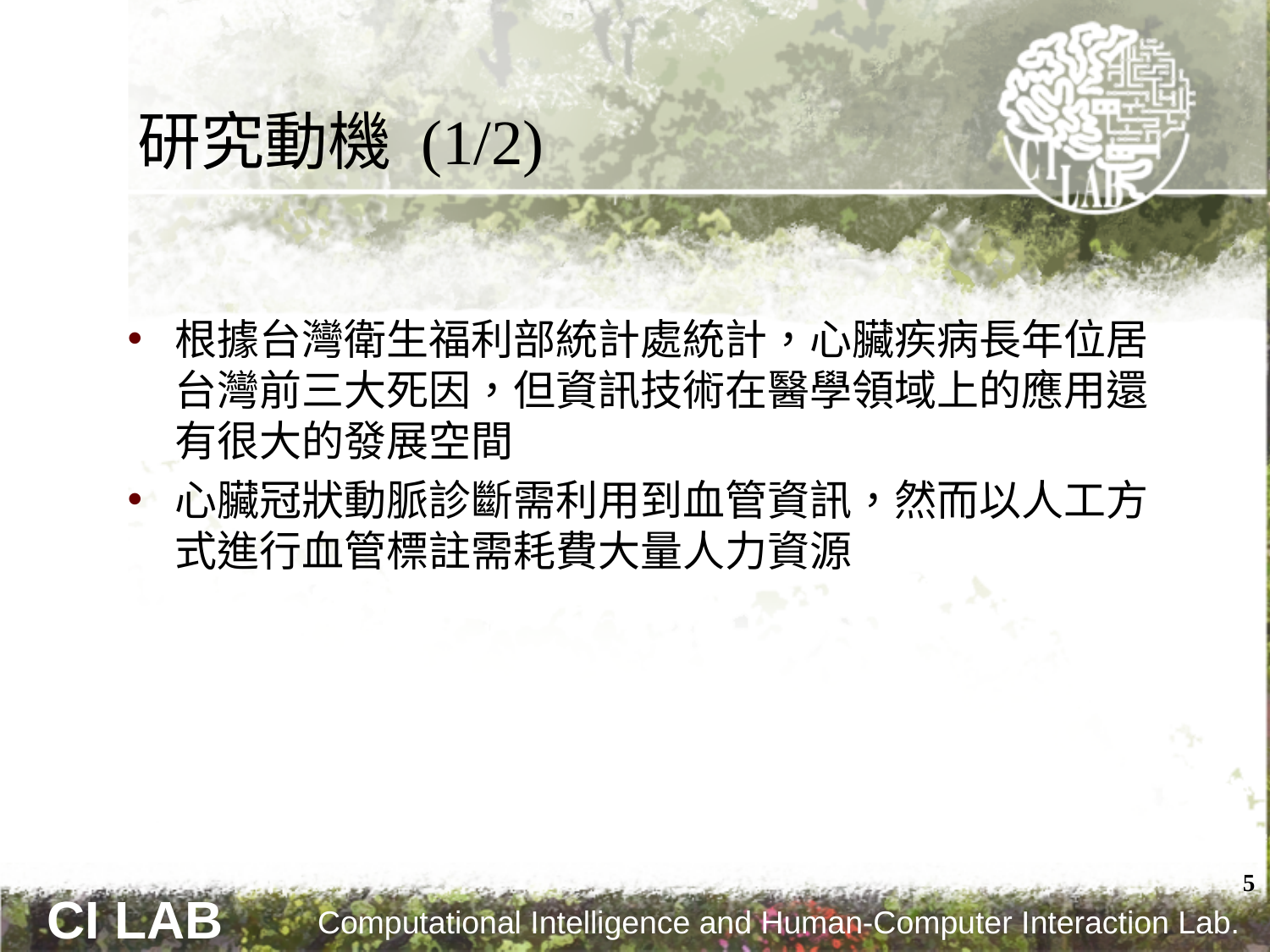

# 研究動機 (1/2)
根據台灣衛生福利部統計處統計，心臟疾病長年位居台灣前三大死因，但資訊技術在醫學領域上的應用還有很大的發展空間
心臟冠狀動脈診斷需利用到血管資訊，然而以人工方式進行血管標註需耗費大量人力資源

5